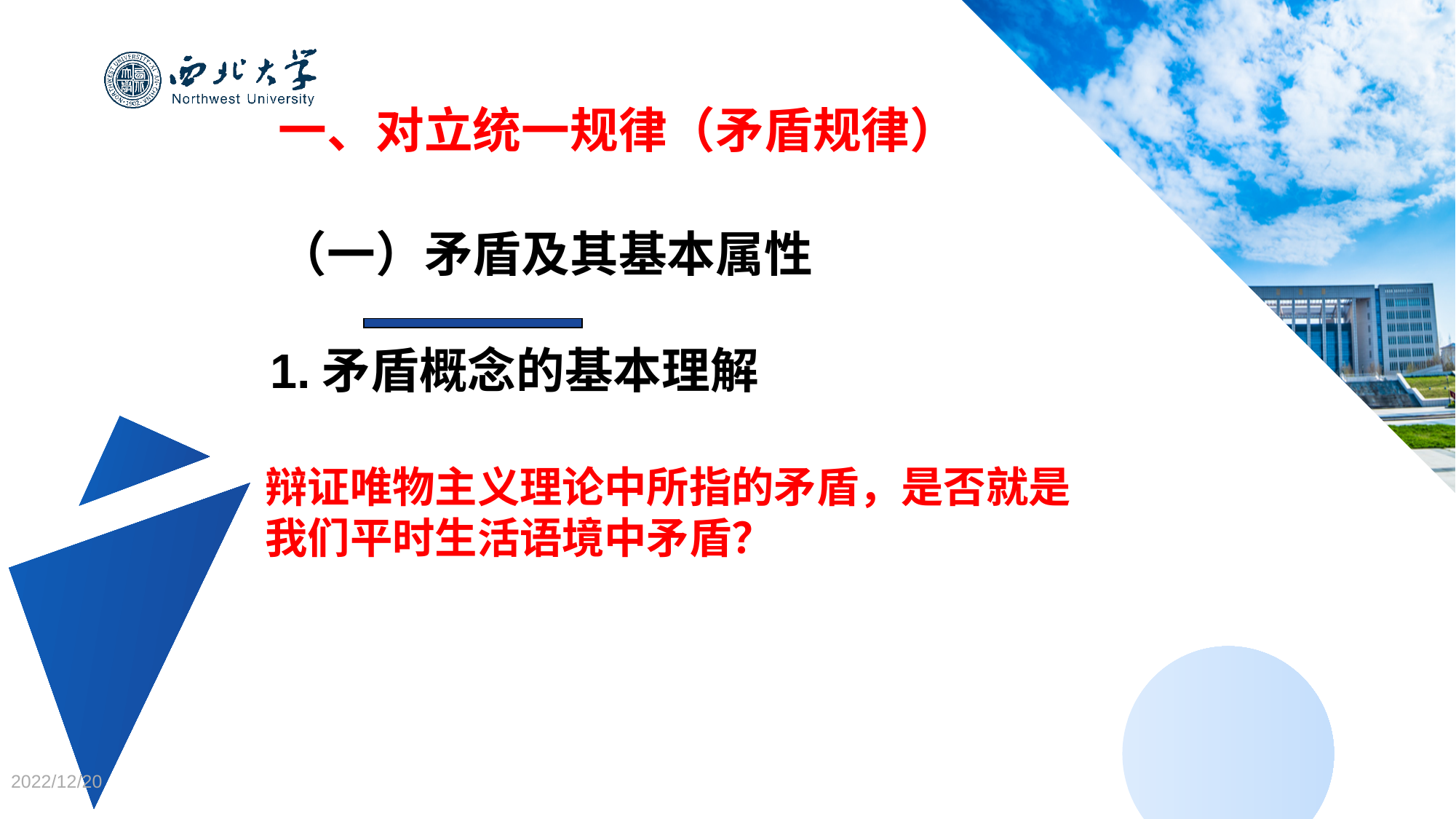

一、对立统一规律（矛盾规律）

    （一）矛盾及其基本属性

    1.矛盾概念的基本理解

辩证唯物主义理论中所指的矛盾，是否就是我们平时生活语境中矛盾？

2022/12/20